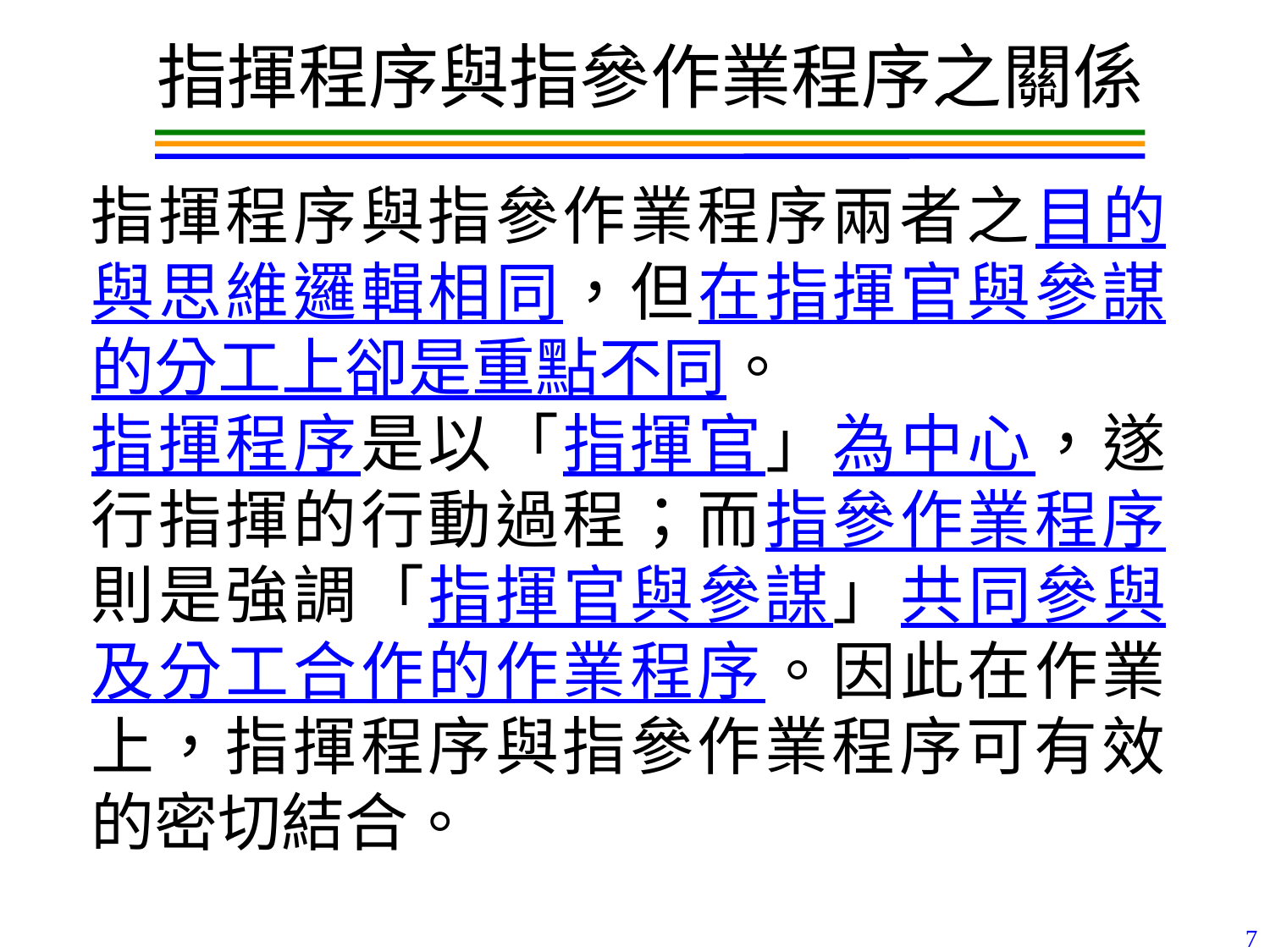

指揮程序與指參作業程序之關係
指揮程序與指參作業程序兩者之目的與思維邏輯相同，但在指揮官與參謀的分工上卻是重點不同。
指揮程序是以「指揮官」為中心，遂行指揮的行動過程；而指參作業程序則是強調「指揮官與參謀」共同參與及分工合作的作業程序。因此在作業上，指揮程序與指參作業程序可有效的密切結合。
7